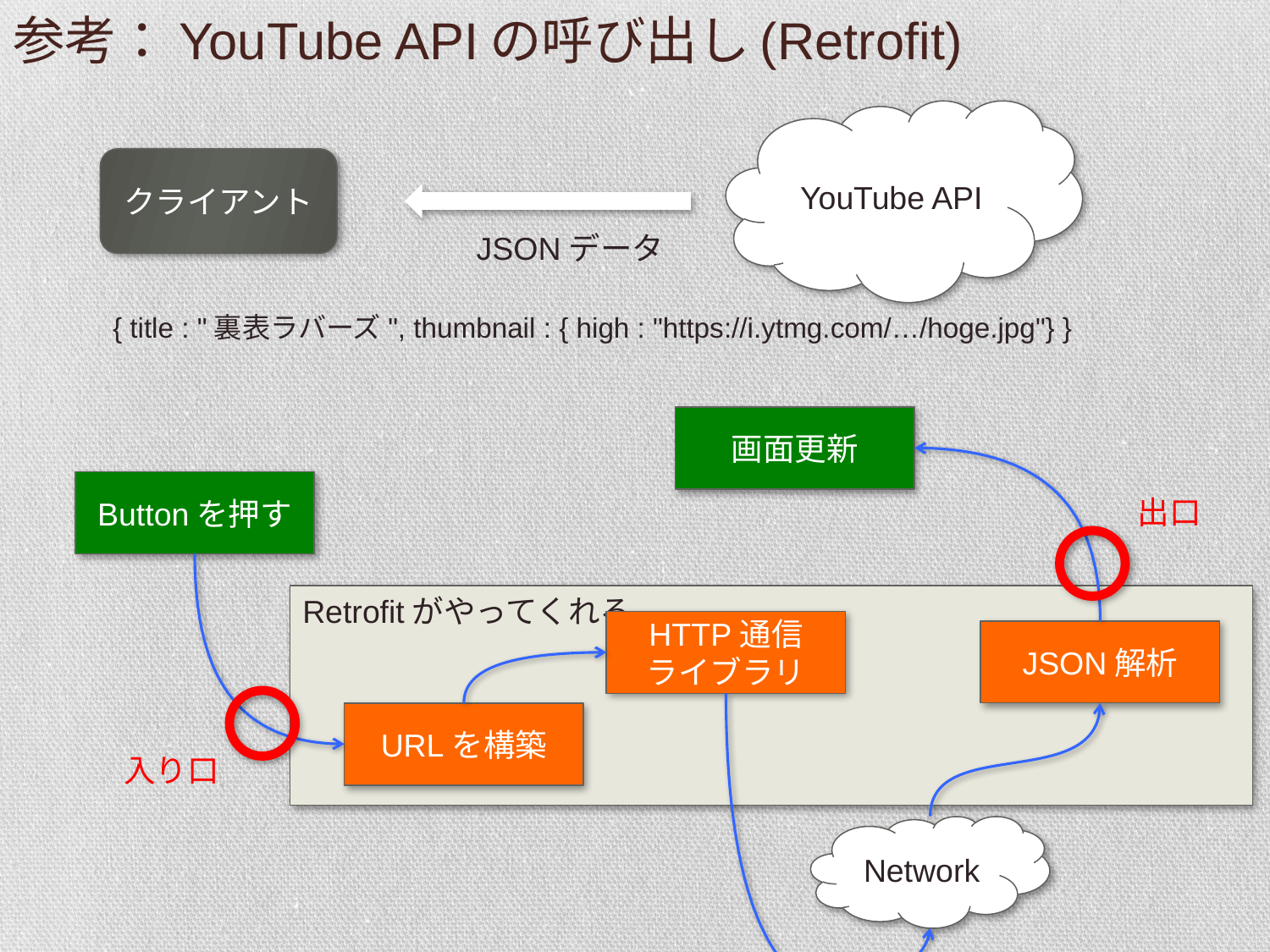

# 参考：YouTube APIの呼び出し(Retrofit)
YouTube API
クライアント

JSONデータ
{ title : "裏表ラバーズ", thumbnail : { high : "https://i.ytmg.com/…/hoge.jpg"} }
画面更新
Buttonを押す
出口

Retrofitがやってくれる
HTTP通信
ライブラリ
JSON解析

URLを構築
入り口
Network